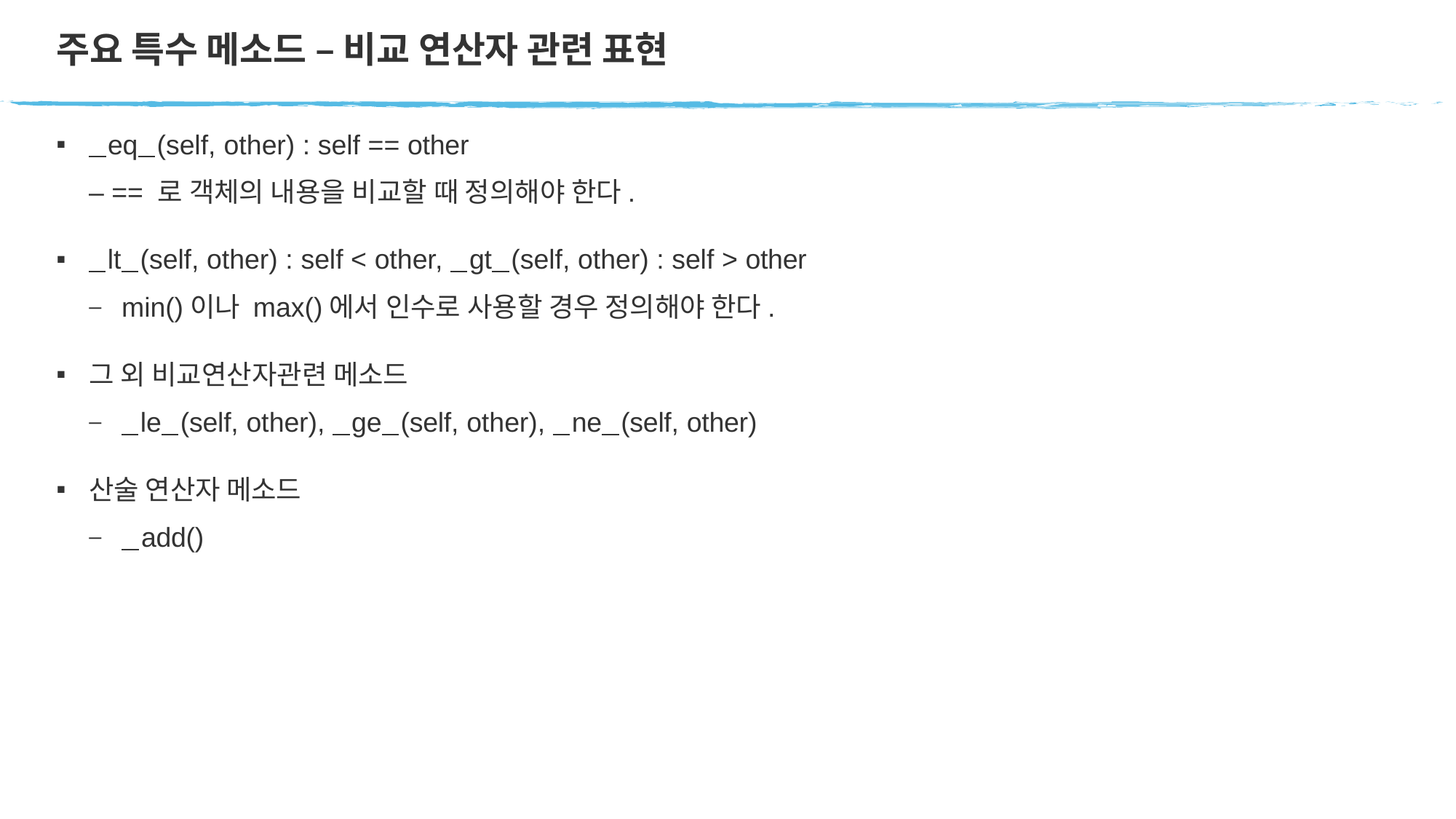

# 주요 특수 메소드 – 비교 연산자 관련 표현
  eq  (self, other) : self == other
– == 로 객체의 내용을 비교할 때 정의해야 한다.
  lt  (self, other) : self < other,   gt  (self, other) : self > other
min()이나 max()에서 인수로 사용할 경우 정의해야 한다.
그 외 비교연산자관련 메소드
  le  (self, other),   ge  (self, other),   ne  (self, other)
산술 연산자 메소드
  add()